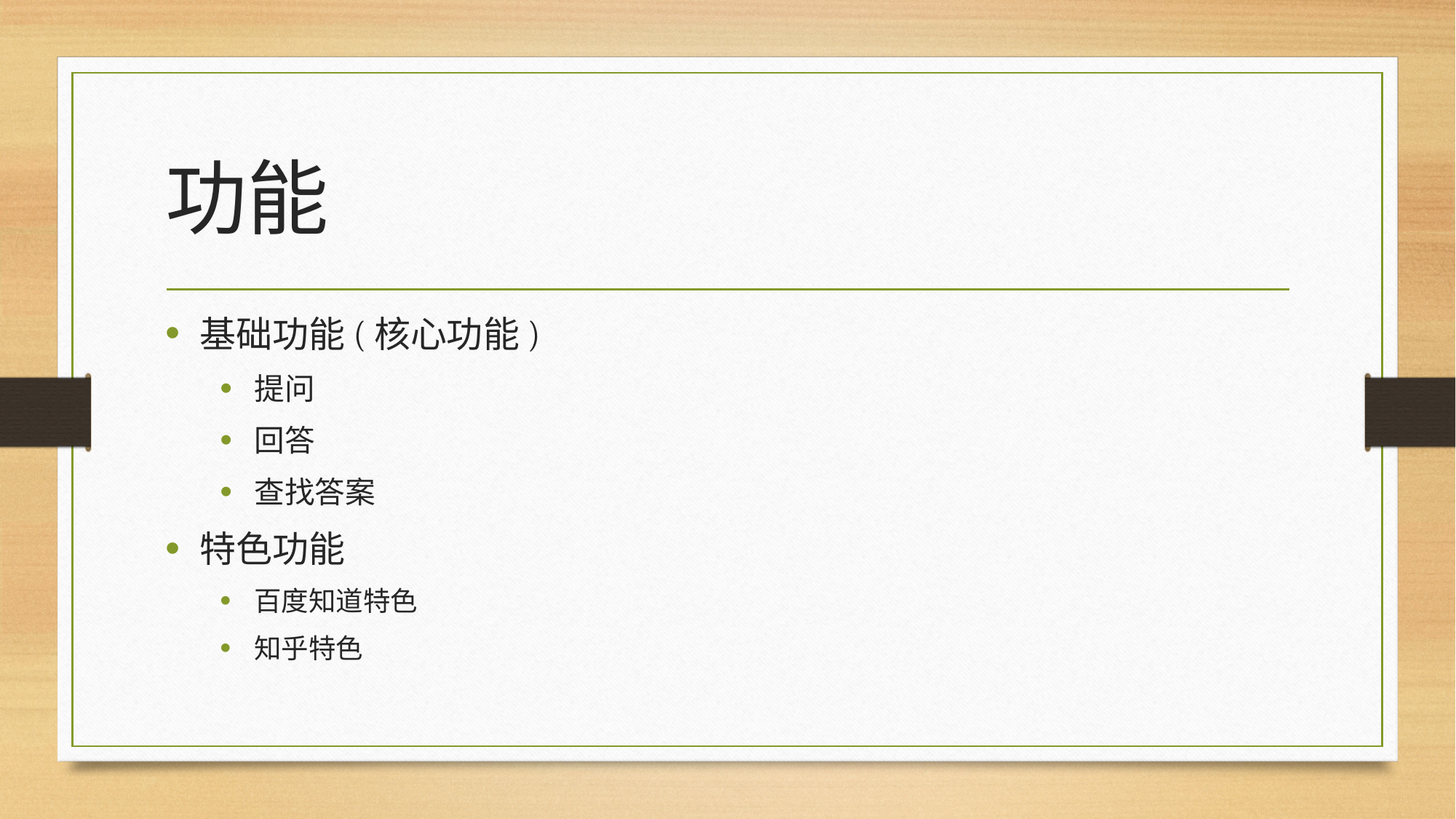

# 功能
基础功能(核心功能)
提问
回答
查找答案
特色功能
百度知道特色
知乎特色